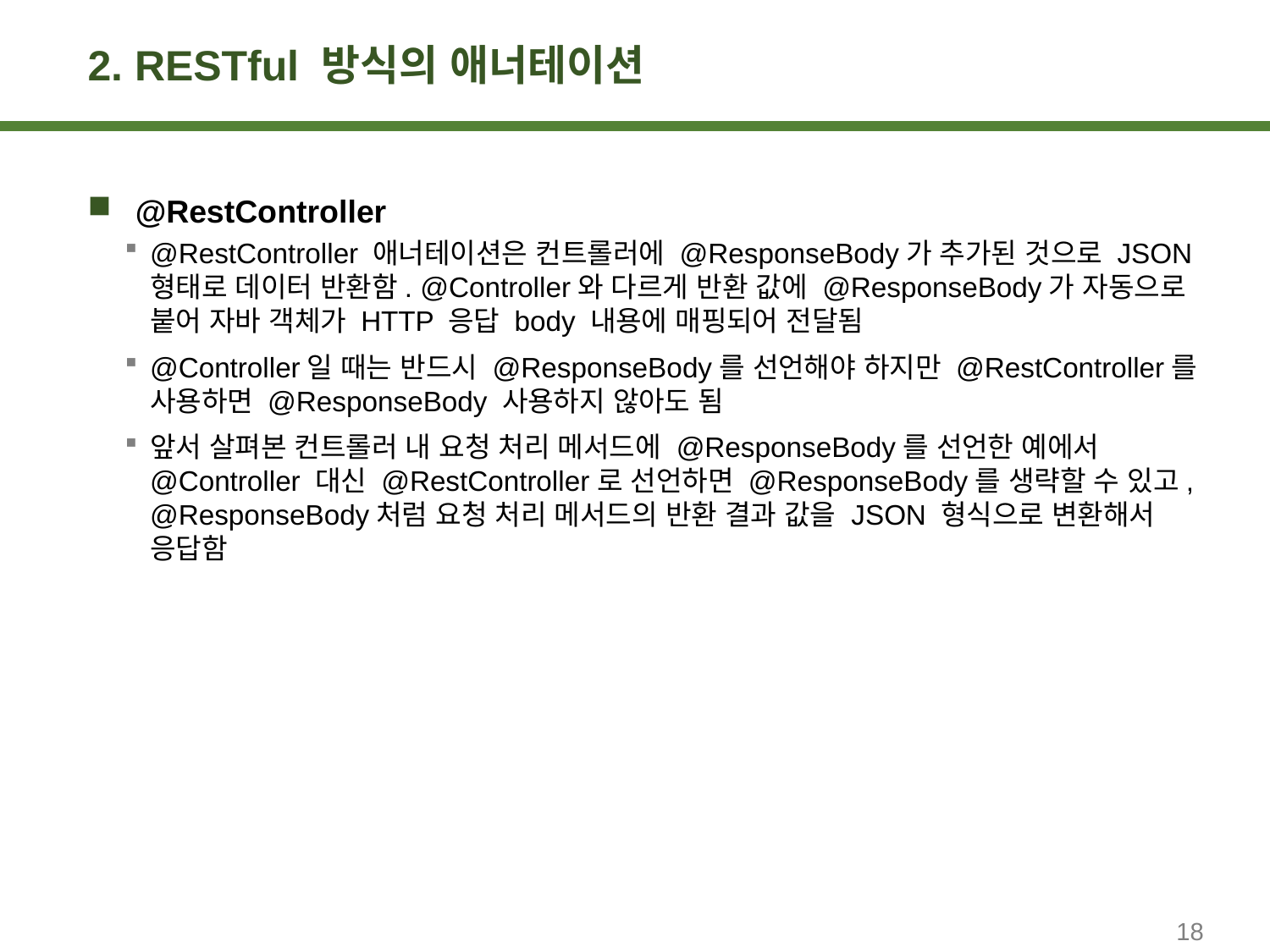

# 2. RESTful 방식의 애너테이션
@RestController
@RestController 애너테이션은 컨트롤러에 @ResponseBody가 추가된 것으로 JSON 형태로 데이터 반환함. @Controller와 다르게 반환 값에 @ResponseBody가 자동으로 붙어 자바 객체가 HTTP 응답 body 내용에 매핑되어 전달됨
@Controller일 때는 반드시 @ResponseBody를 선언해야 하지만 @RestController를 사용하면 @ResponseBody 사용하지 않아도 됨
앞서 살펴본 컨트롤러 내 요청 처리 메서드에 @ResponseBody를 선언한 예에서 @Controller 대신 @RestController로 선언하면 @ResponseBody를 생략할 수 있고, @ResponseBody처럼 요청 처리 메서드의 반환 결과 값을 JSON 형식으로 변환해서 응답함